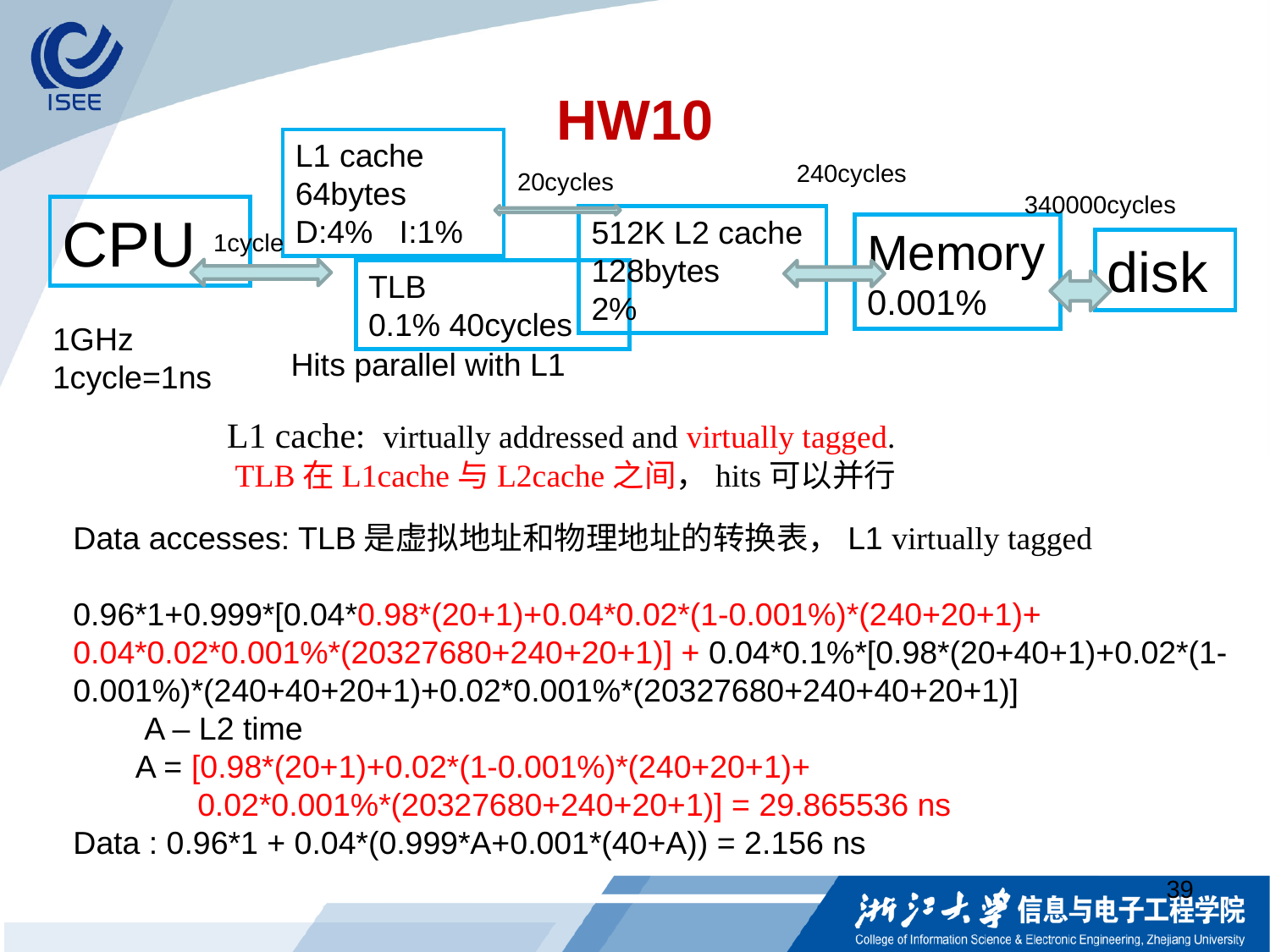

# HW10
L1 cache
64bytes
D:4%   I:1%
240cycles
20cycles
340000cycles
CPU

512K L2 cache
128bytes
2%
Memory
0.001%
1cycle
disk

TLB
0.1% 40cycles

1GHz
1cycle=1ns
Hits parallel with L1
L1 cache:  virtually addressed and virtually tagged.
 TLB在L1cache与L2cache之间，hits可以并行
Data accesses: TLB是虚拟地址和物理地址的转换表，L1 virtually tagged

0.96*1+0.999*[0.04*0.98*(20+1)+0.04*0.02*(1-0.001%)*(240+20+1)+ 0.04*0.02*0.001%*(20327680+240+20+1)] + 0.04*0.1%*[0.98*(20+40+1)+0.02*(1-0.001%)*(240+40+20+1)+0.02*0.001%*(20327680+240+40+20+1)]
        A – L2 time
       A = [0.98*(20+1)+0.02*(1-0.001%)*(240+20+1)+
              0.02*0.001%*(20327680+240+20+1)] = 29.865536 ns
Data : 0.96*1 + 0.04*(0.999*A+0.001*(40+A)) = 2.156 ns

39